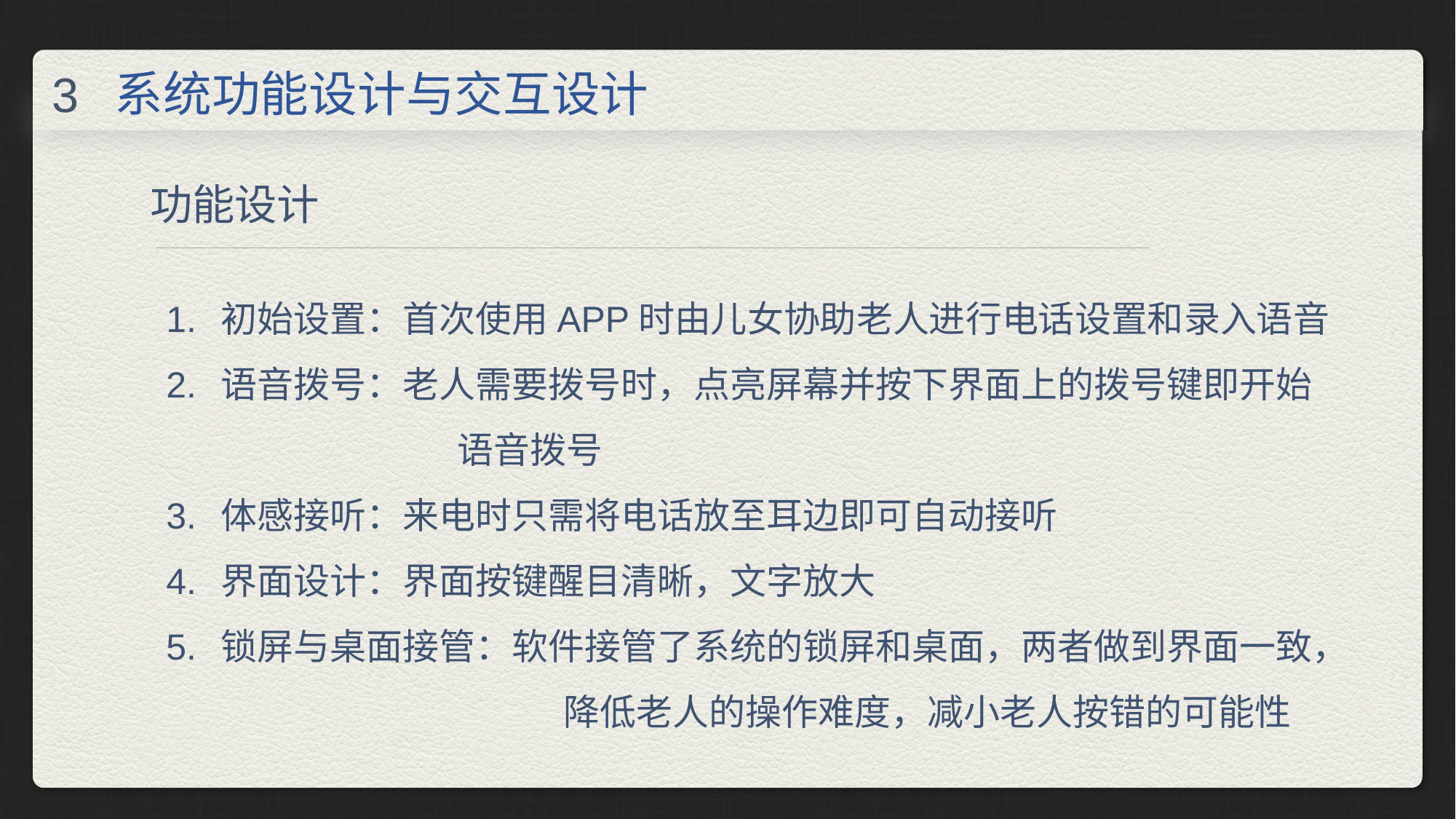

系统功能设计与交互设计
3
功能设计
初始设置：首次使用APP时由儿女协助老人进行电话设置和录入语音
语音拨号：老人需要拨号时，点亮屏幕并按下界面上的拨号键即开始	语音拨号
体感接听：来电时只需将电话放至耳边即可自动接听
界面设计：界面按键醒目清晰，文字放大
锁屏与桌面接管：软件接管了系统的锁屏和桌面，两者做到界面一致，		降低老人的操作难度，减小老人按错的可能性